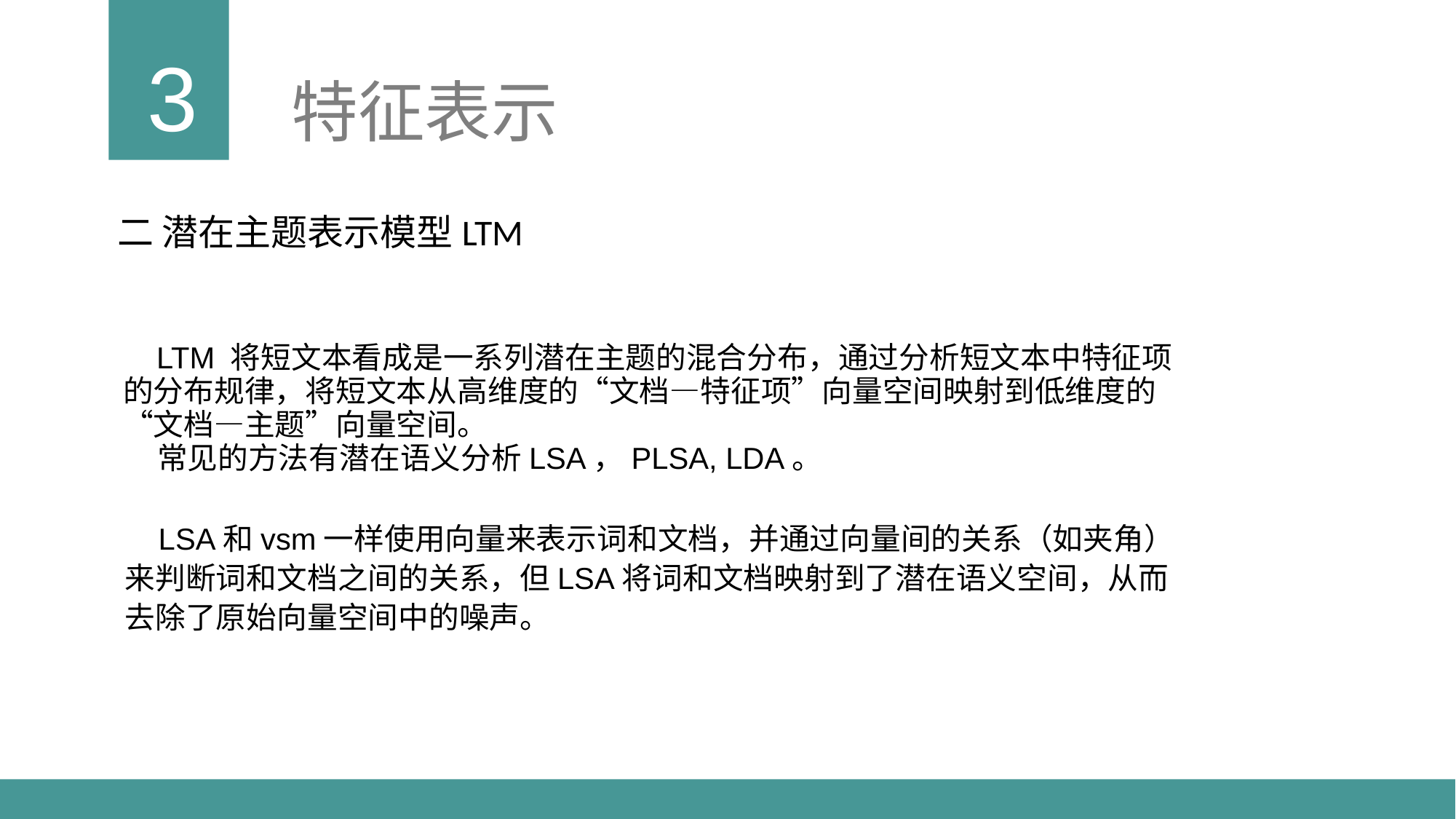

3
特征表示
二 潜在主题表示模型LTM

    LTM 将短文本看成是一系列潜在主题的混合分布，通过分析短文本中特征项的分布规律，将短文本从高维度的“文档—特征项”向量空间映射到低维度的“文档—主题”向量空间。
    常见的方法有潜在语义分析LSA，PLSA, LDA。
    LSA和vsm一样使用向量来表示词和文档，并通过向量间的关系（如夹角）来判断词和文档之间的关系，但LSA将词和文档映射到了潜在语义空间，从而去除了原始向量空间中的噪声。